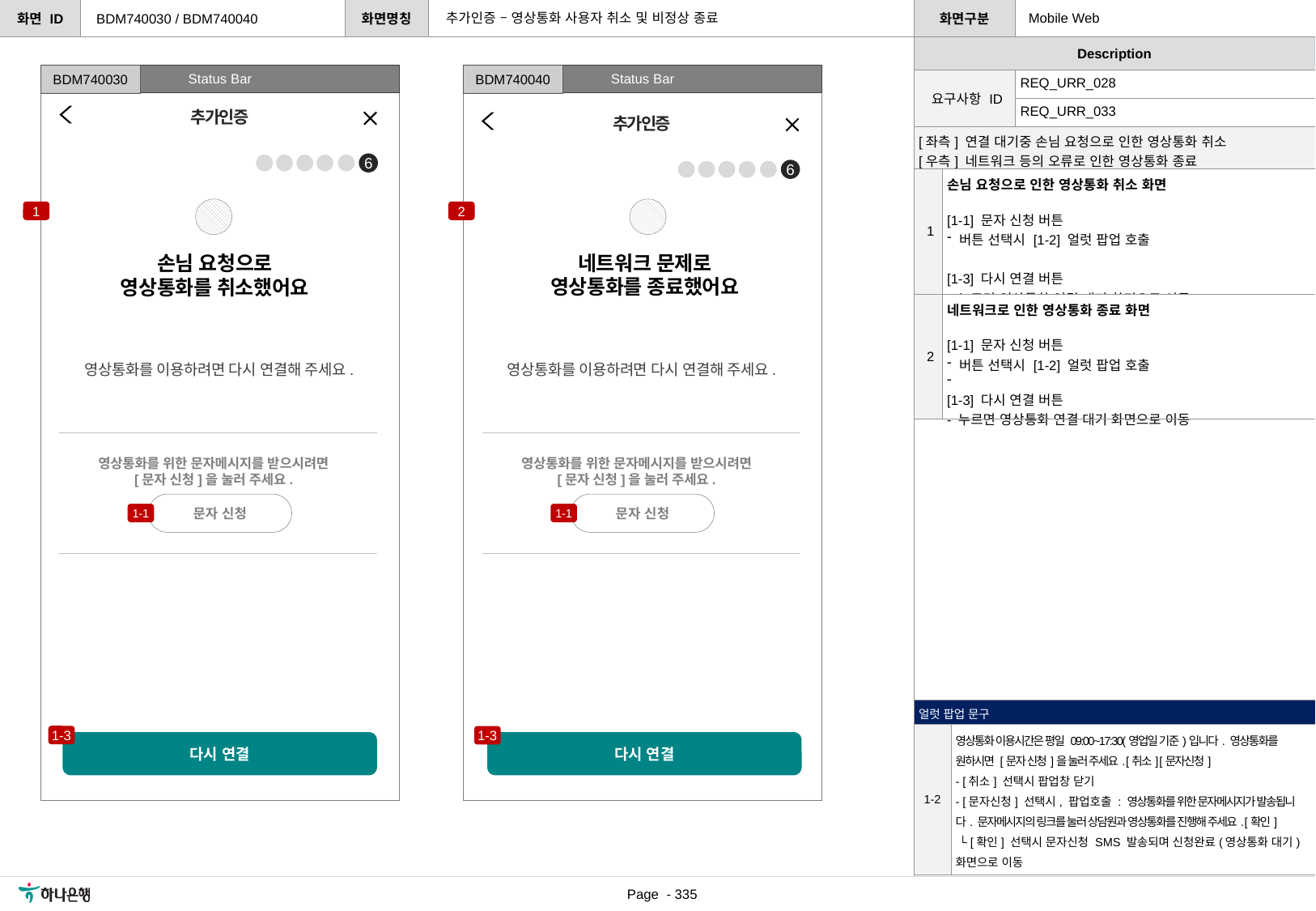

추가인증 – 영상통화 사용자 취소 및 비정상 종료
Mobile Web
BDM740030 / BDM740040
[수정요약] 2023.06.30
*개발 확인사항
해당 페이지 APPX, WEB영역임, 헤더&stepper 통일하여 적용
Status Bar

Status Bar

BDM740030
BDM740040
| 요구사항 ID | REQ\_URR\_028 |
| --- | --- |
|  | REQ\_URR\_033 |

추가인증

추가인증
| [좌측] 연결 대기중 손님 요청으로 인한 영상통화 취소 [우측] 네트워크 등의 오류로 인한 영상통화 종료 |  |
| --- | --- |
| 1 | 손님 요청으로 인한 영상통화 취소 화면 [1-1] 문자 신청 버튼 버튼 선택시 [1-2] 얼럿 팝업 호출 [1-3] 다시 연결 버튼 - 누르면 영상통화 연결 대기 화면으로 이동 |
| 2 | 네트워크로 인한 영상통화 종료 화면 [1-1] 문자 신청 버튼 버튼 선택시 [1-2] 얼럿 팝업 호출 [1-3] 다시 연결 버튼 - 누르면 영상통화 연결 대기 화면으로 이동 |
6

6

1
2
네트워크 문제로
영상통화를 종료했어요
손님 요청으로
영상통화를 취소했어요
영상통화를 이용하려면 다시 연결해 주세요.
영상통화를 이용하려면 다시 연결해 주세요.
영상통화를 위한 문자메시지를 받으시려면
[문자 신청]을 눌러 주세요.
영상통화를 위한 문자메시지를 받으시려면
[문자 신청]을 눌러 주세요.
문자 신청
문자 신청
1-1
1-1
| 얼럿 팝업 문구 |  |
| --- | --- |
| 1-2 | 영상통화 이용시간은 평일 09:00~17:30(영업일 기준)입니다. 영상통화를 원하시면 [문자 신청]을 눌러 주세요. [취소] [문자신청] - [취소] 선택시 팝업창 닫기 - [문자신청] 선택시, 팝업호출 : 영상통화를 위한 문자메시지가 발송됩니다. 문자메시지의 링크를 눌러 상담원과 영상통화를 진행해 주세요. [확인] └ [확인] 선택시 문자신청 SMS 발송되며 신청완료(영상통화 대기) 화면으로 이동 |
1-3
1-3
다시 연결
다시 연결